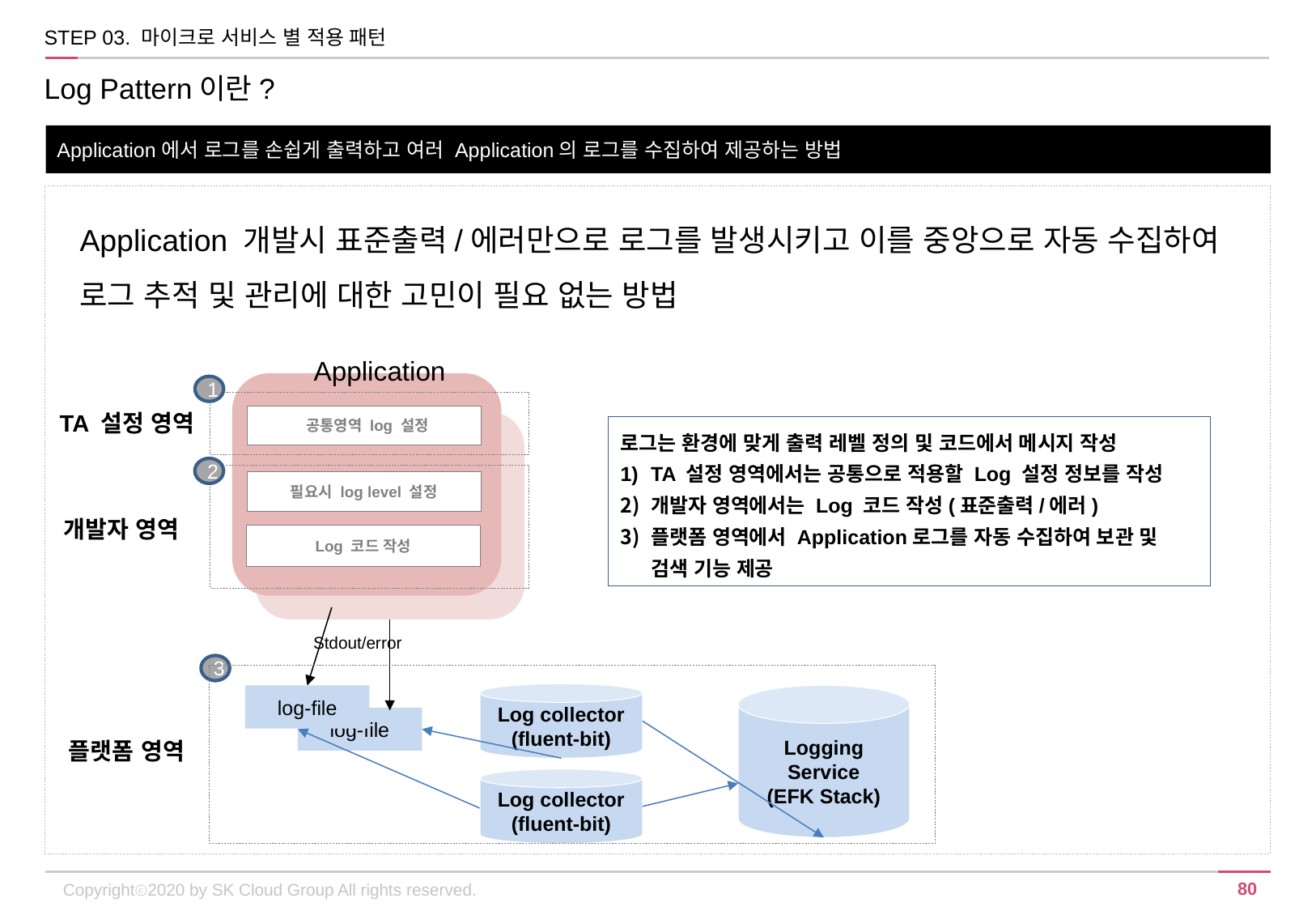

STEP 03. 마이크로 서비스 별 적용 패턴
Log Pattern이란?
Application에서 로그를 손쉽게 출력하고 여러 Application의 로그를 수집하여 제공하는 방법
Application 개발시 표준출력/에러만으로 로그를 발생시키고 이를 중앙으로 자동 수집하여 로그 추적 및 관리에 대한 고민이 필요 없는 방법
Application

1

TA 설정 영역
 공통영역 log 설정

로그는 환경에 맞게 출력 레벨 정의 및 코드에서 메시지 작성
TA 설정 영역에서는 공통으로 적용할 Log 설정 정보를 작성
개발자 영역에서는 Log 코드 작성(표준출력/에러)
플랫폼 영역에서 Application로그를 자동 수집하여 보관 및 검색 기능 제공
2

필요시 log level 설정
개발자 영역
Log 코드 작성
Stdout/error
3

Log collector
(fluent-bit)
log-file
Logging Service
(EFK Stack)
log-file
플랫폼 영역
Log collector
(fluent-bit)
Copyrightⓒ2020 by SK Cloud Group All rights reserved.